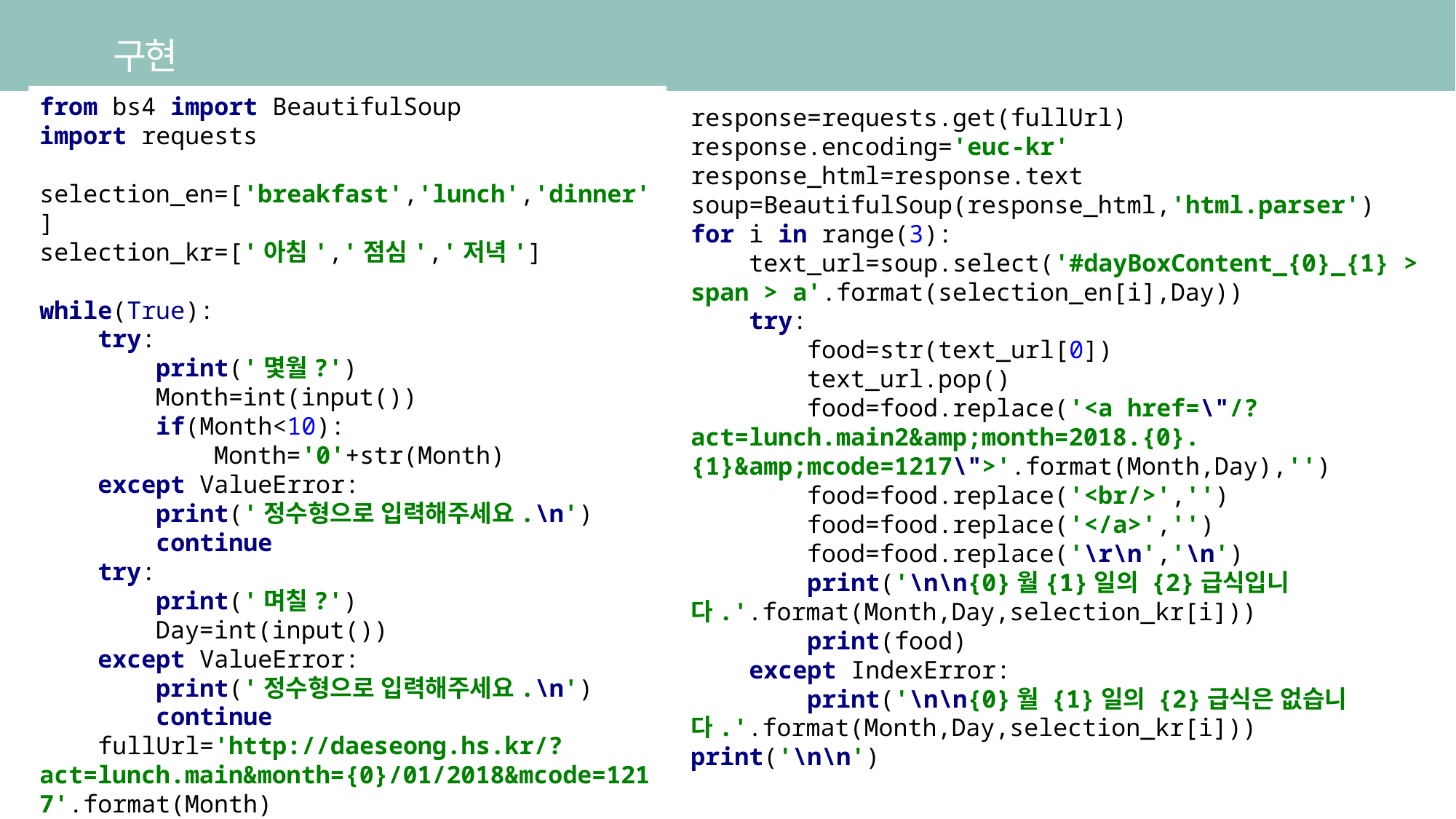

구현
response=requests.get(fullUrl)
response.encoding='euc-kr'
response_html=response.text
soup=BeautifulSoup(response_html,'html.parser')
for i in range(3):
    text_url=soup.select('#dayBoxContent_{0}_{1} > span > a'.format(selection_en[i],Day))
    try:
        food=str(text_url[0])
        text_url.pop()
        food=food.replace('<a href=\"/?act=lunch.main2&amp;month=2018.{0}.{1}&amp;mcode=1217\">'.format(Month,Day),'')
        food=food.replace('<br/>','')
        food=food.replace('</a>','')
        food=food.replace('\r\n','\n')
        print('\n\n{0}월{1}일의 {2}급식입니다.'.format(Month,Day,selection_kr[i]))
        print(food)
    except IndexError:
        print('\n\n{0}월 {1}일의 {2}급식은 없습니다.'.format(Month,Day,selection_kr[i]))
print('\n\n')
from bs4 import BeautifulSoup
import requests
selection_en=['breakfast','lunch','dinner']
selection_kr=['아침','점심','저녁']
while(True):
    try:
        print('몇월?')
        Month=int(input())
        if(Month<10):
            Month='0'+str(Month)
    except ValueError:
        print('정수형으로 입력해주세요.\n')
        continue
    try:
        print('며칠?')
        Day=int(input())
    except ValueError:
        print('정수형으로 입력해주세요.\n')
        continue
    fullUrl='http://daeseong.hs.kr/?act=lunch.main&month={0}/01/2018&mcode=1217'.format(Month)